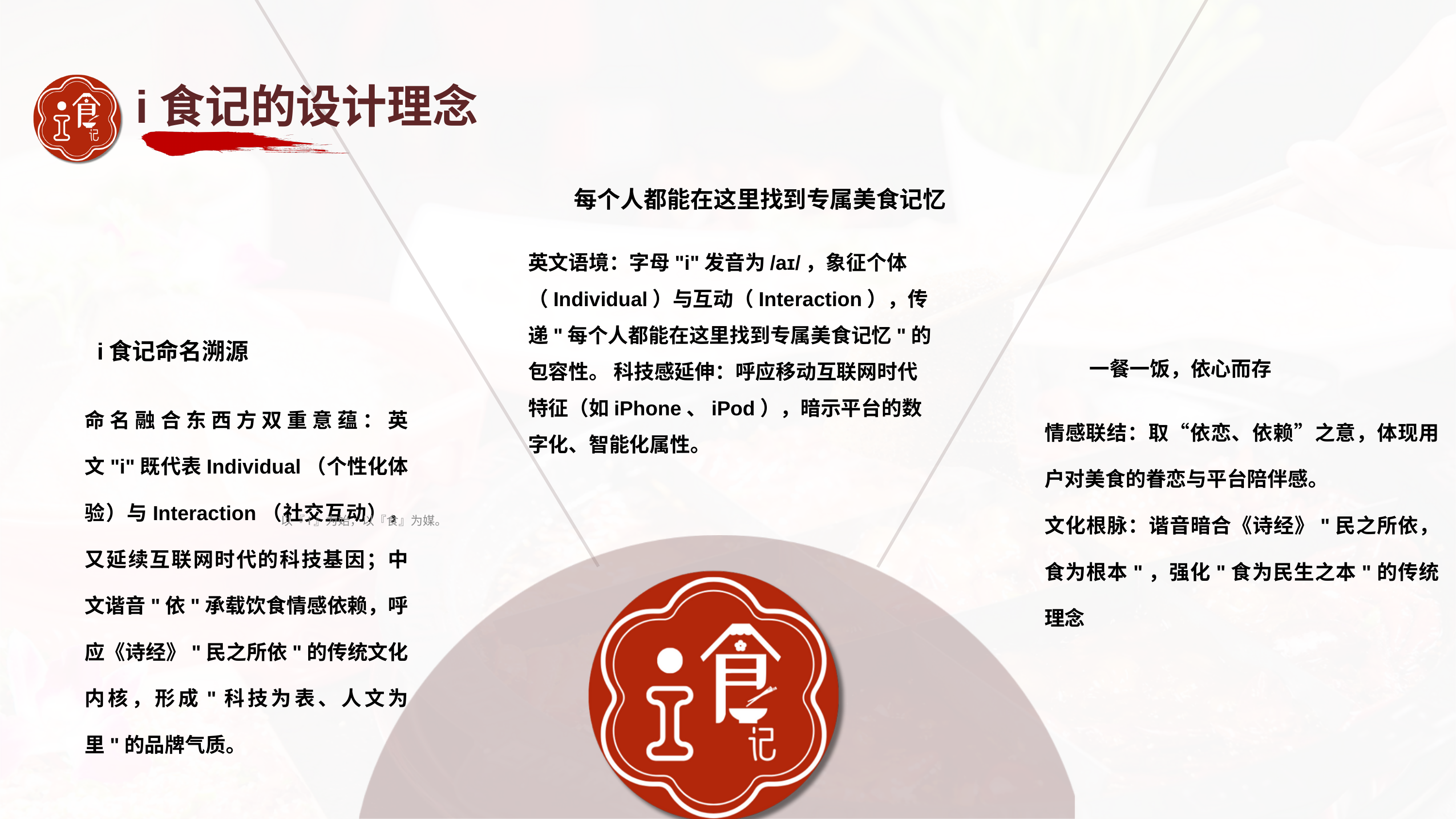

i食记的设计理念

每个人都能在这里找到专属美食记忆
英文语境：字母"i"发音为/aɪ/，象征个体（Individual）与互动（Interaction），传递"每个人都能在这里找到专属美食记忆"的包容性。 科技感延伸：呼应移动互联网时代特征（如iPhone、iPod），暗示平台的数字化、智能化属性。
i食记命名溯源
一餐一饭，依心而存

命名融合东西方双重意蕴：英文"i"既代表Individual（个性化体验）与Interaction（社交互动），又延续互联网时代的科技基因；中文谐音"依"承载饮食情感依赖，呼应《诗经》"民之所依"的传统文化内核，形成"科技为表、人文为里"的品牌气质。
情感联结：取“依恋、依赖”之意，体现用户对美食的眷恋与平台陪伴感。
文化根脉：谐音暗合《诗经》"民之所依，食为根本"，强化"食为民生之本"的传统理念
以『i』为始，以『食』为媒。